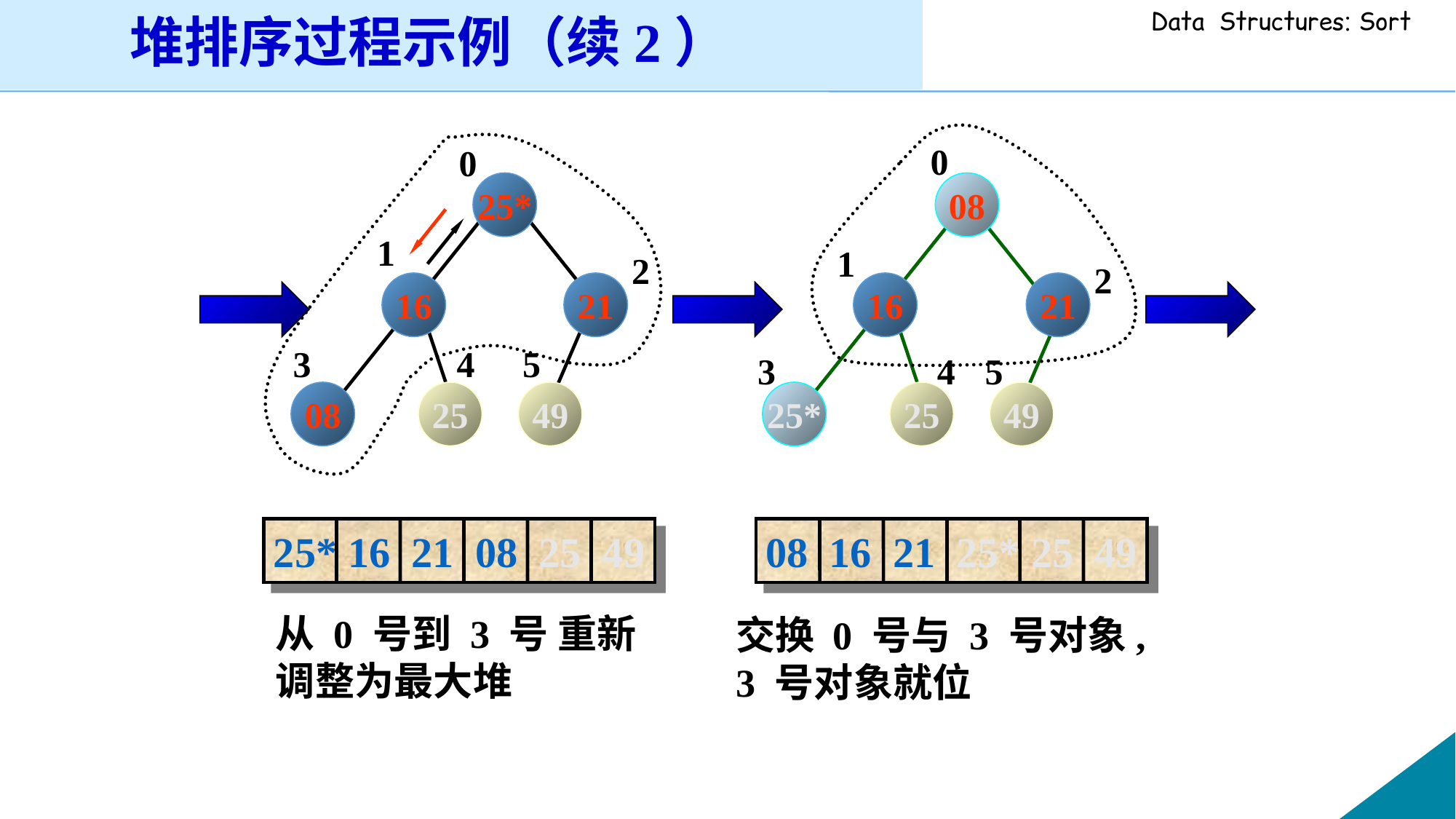

堆排序过程示例（续2）

0
0
25*
08

1
1
2
2
16
21
16
21

3
4
5
3
4
5
08
25
49
25*
25
49
25* 16  21  08  25  49

08  16  21  25* 25  49

从 0 号到 3 号 重新
调整为最大堆
交换 0 号与 3 号对象,
3 号对象就位